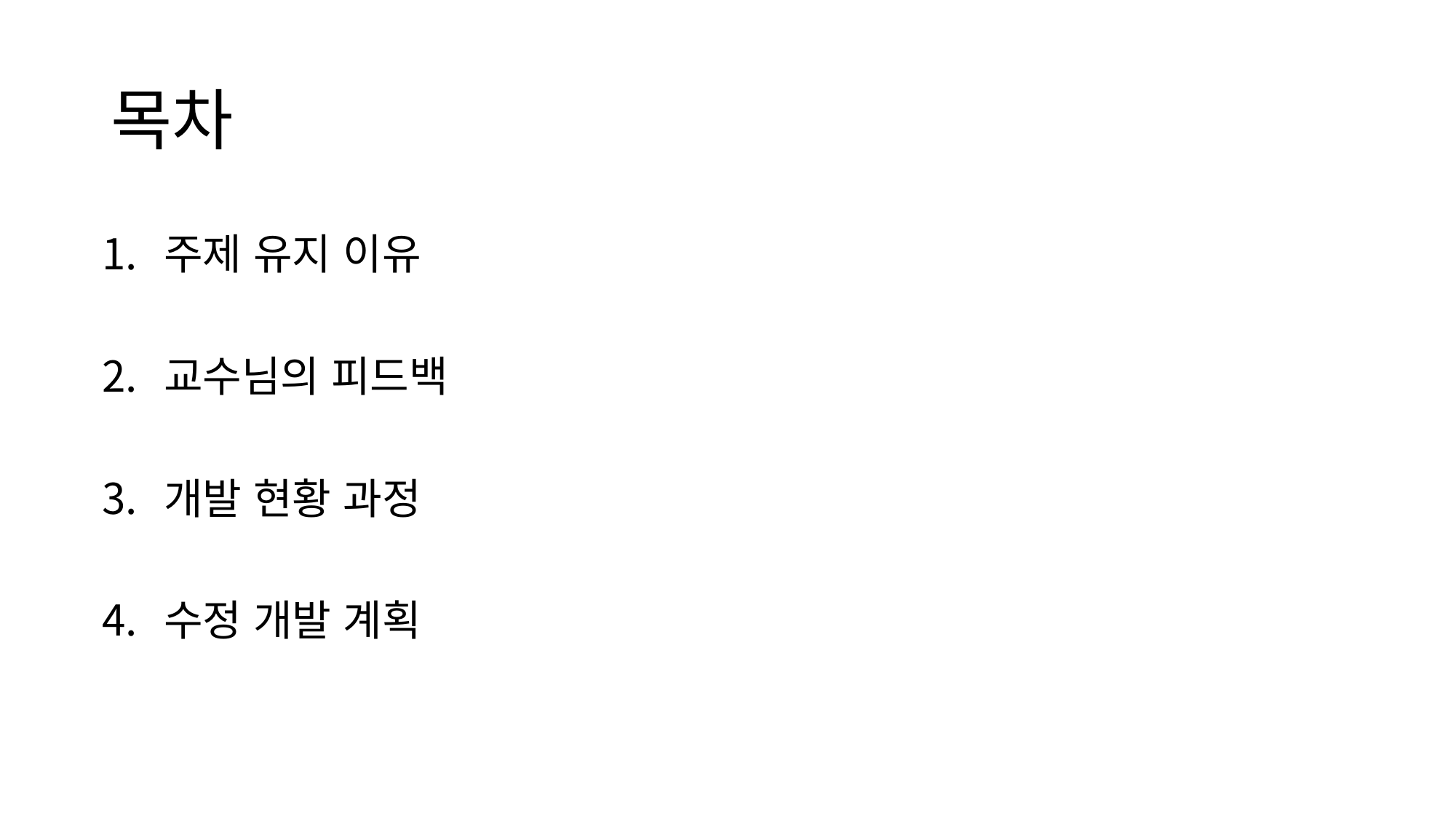

# 목차
주제 유지 이유

교수님의 피드백

개발 현황 과정

수정 개발 계획